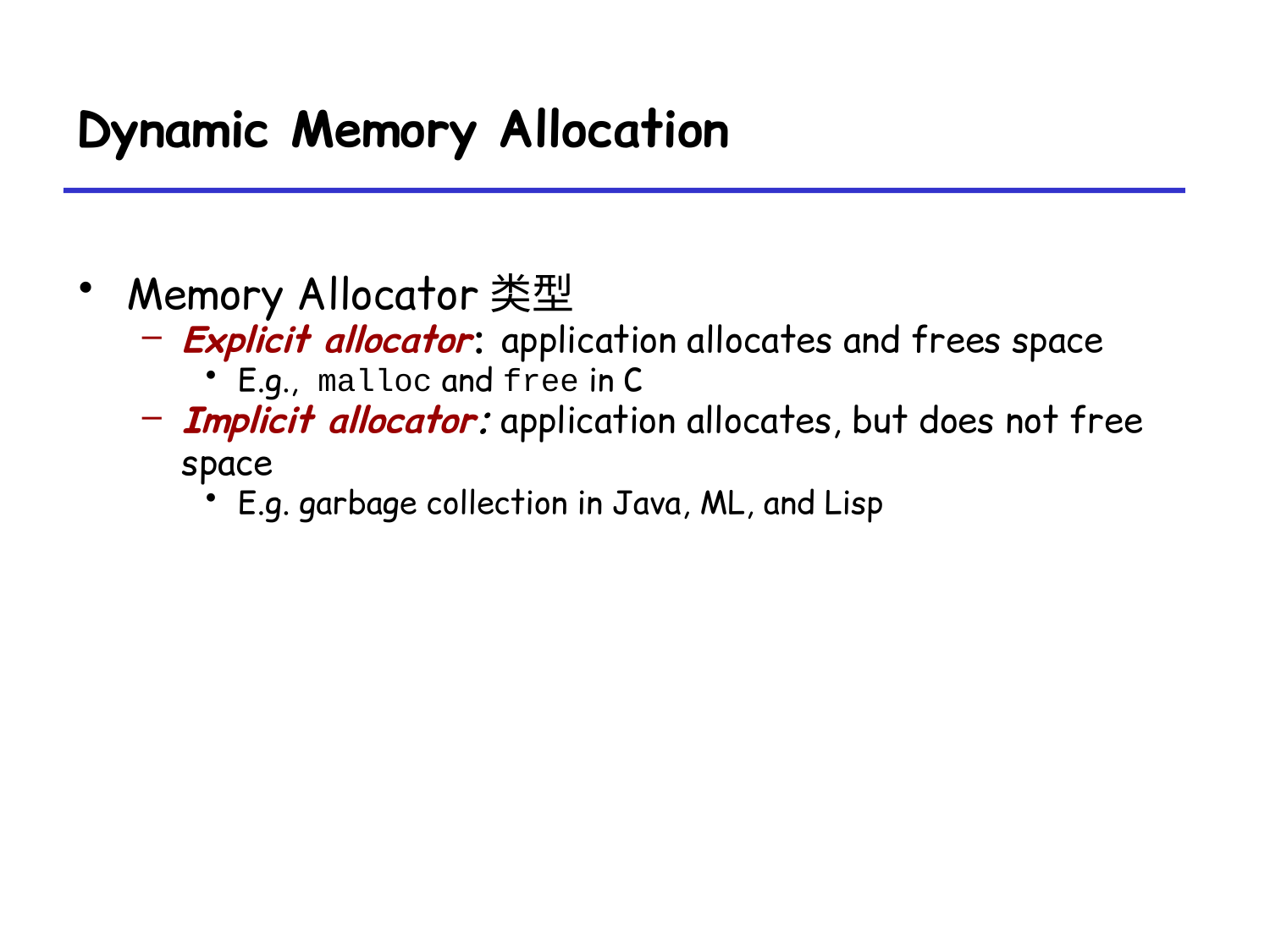

Dynamic Memory Allocation
Memory Allocator类型
Explicit allocator: application allocates and frees space
E.g.,  malloc and free in C
Implicit allocator: application allocates, but does not free space
E.g. garbage collection in Java, ML, and Lisp